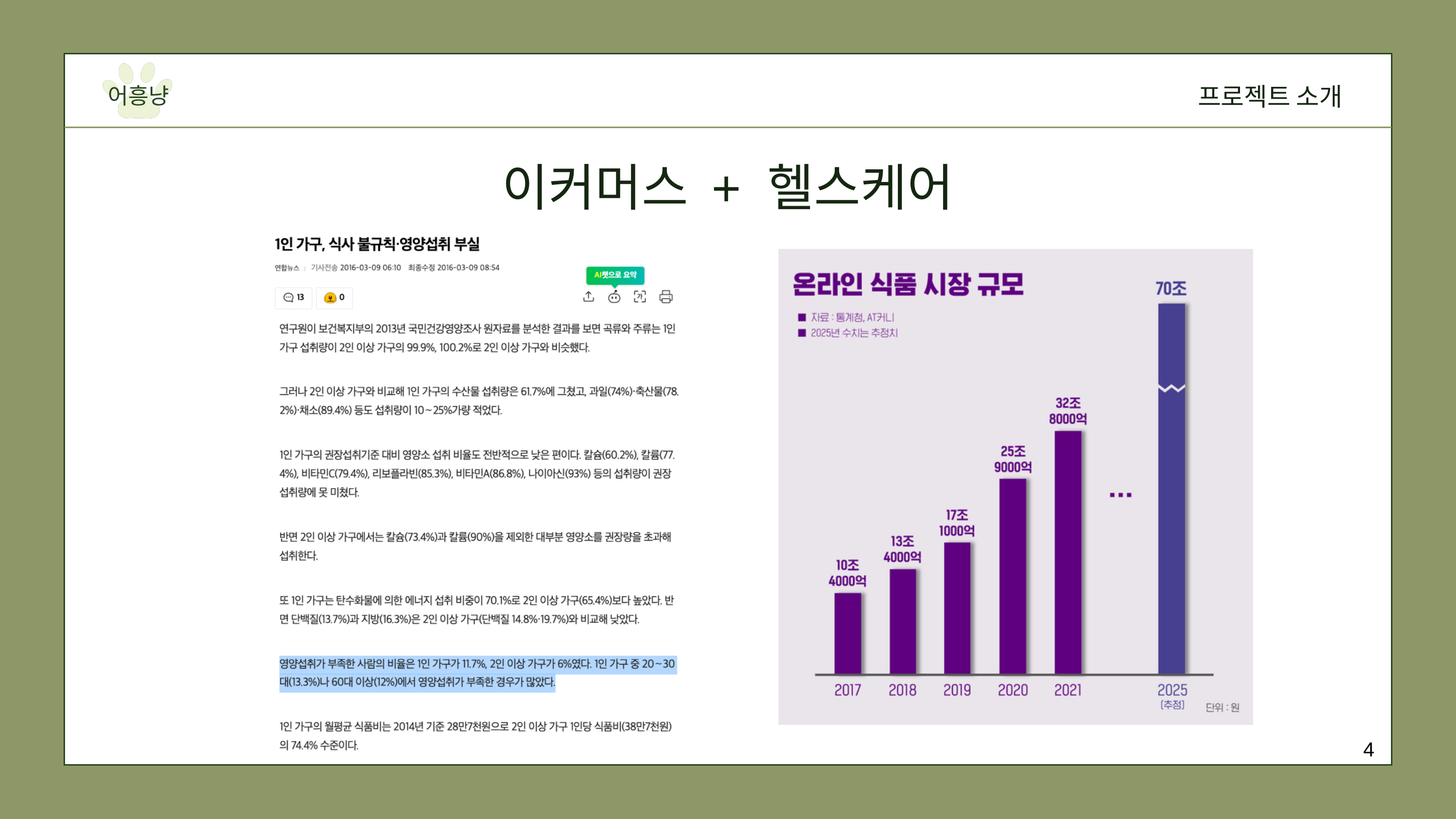

프로젝트 소개
어흥냥

이커머스 + 헬스케어

4